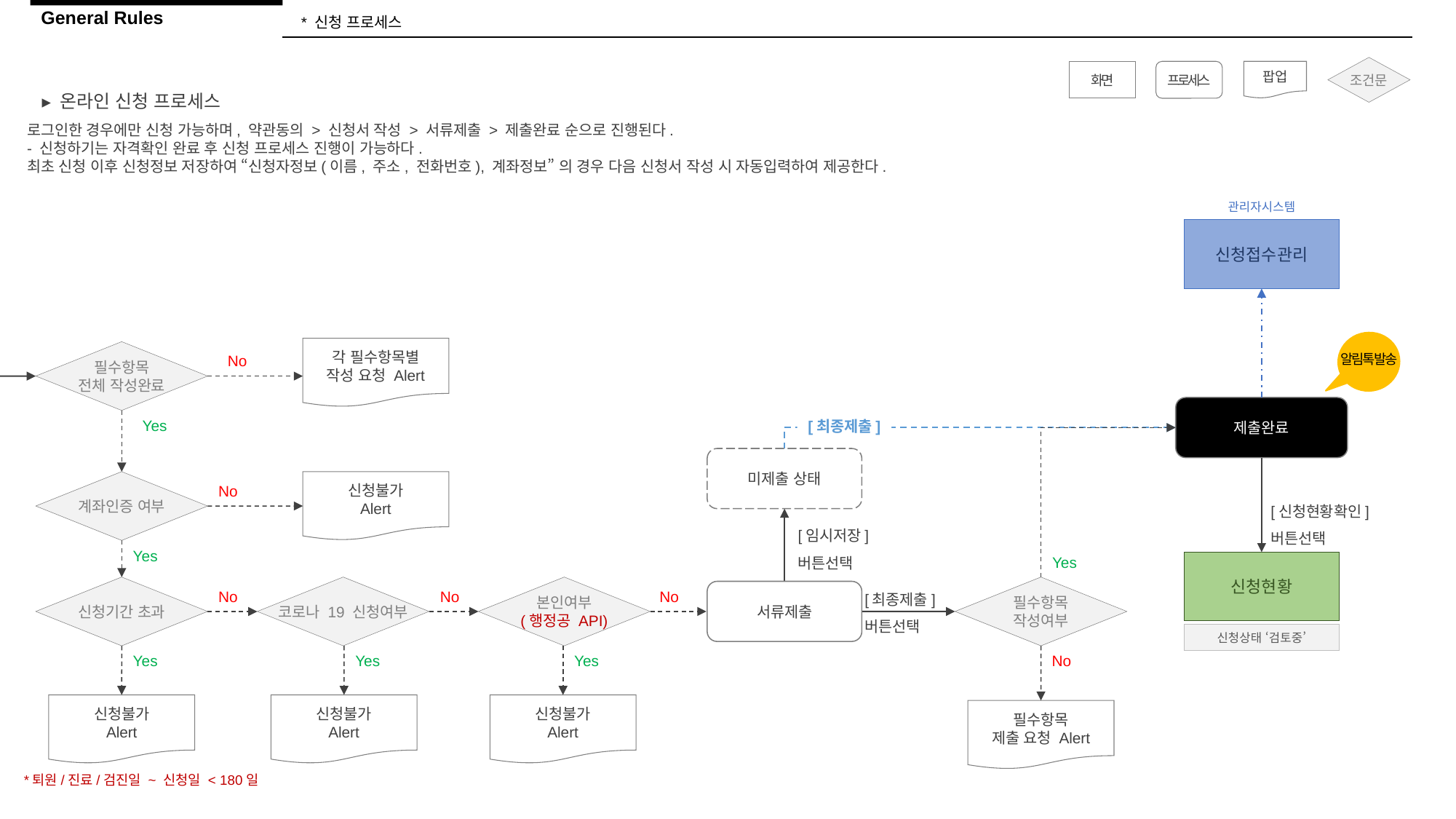

General Rules
* 신청 프로세스
조건문
화면
프로세스
팝업
▸ 온라인 신청 프로세스
로그인한 경우에만 신청 가능하며, 약관동의 > 신청서 작성 > 서류제출 > 제출완료 순으로 진행된다.
- 신청하기는 자격확인 완료 후 신청 프로세스 진행이 가능하다.
최초 신청 이후 신청정보 저장하여 “신청자정보(이름, 주소, 전화번호), 계좌정보” 의 경우 다음 신청서 작성 시 자동입력하여 제공한다.
관리자시스템
신청접수관리

각 필수항목별
작성 요청 Alert
필수항목
전체 작성완료
알림톡발송
No
제출완료
Yes
[최종제출]
미제출 상태
계좌인증 여부
신청불가
Alert
No
[신청현황확인]
버튼선택
[임시저장]
버튼선택
Yes
Yes
신청현황
[최종제출]
버튼선택
신청기간 초과
코로나 19 신청여부
본인여부
(행정공 API)
필수항목
작성여부
서류제출
No
No
No
신청상태 ‘검토중’
No
Yes
Yes
Yes
신청불가
Alert
신청불가
Alert
신청불가
Alert
필수항목
제출 요청 Alert
*퇴원/진료/검진일 ~ 신청일 < 180일